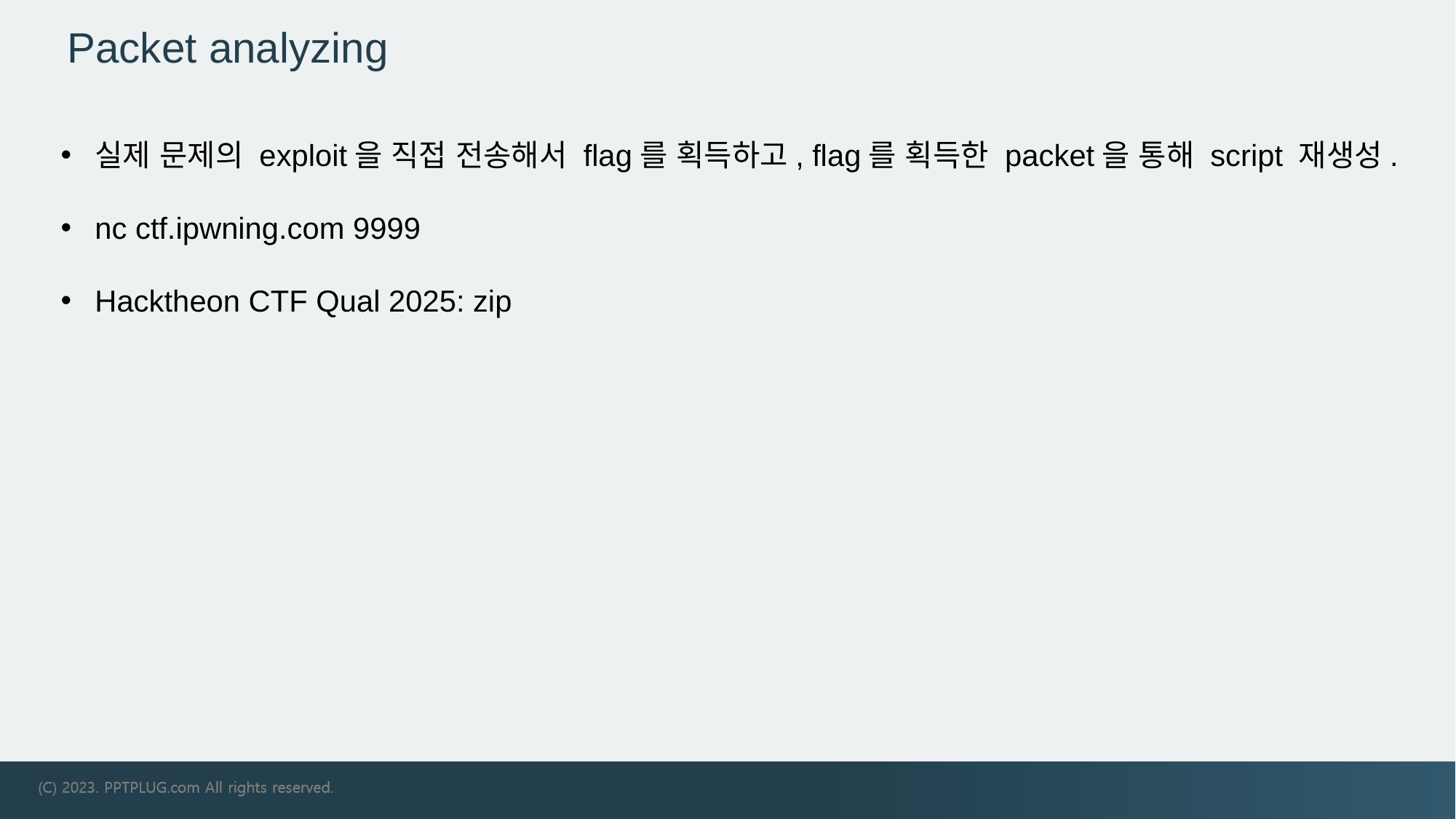

# Packet analyzing
실제 문제의 exploit을 직접 전송해서 flag를 획득하고, flag를 획득한 packet을 통해 script 재생성.

nc ctf.ipwning.com 9999

Hacktheon CTF Qual 2025: zip